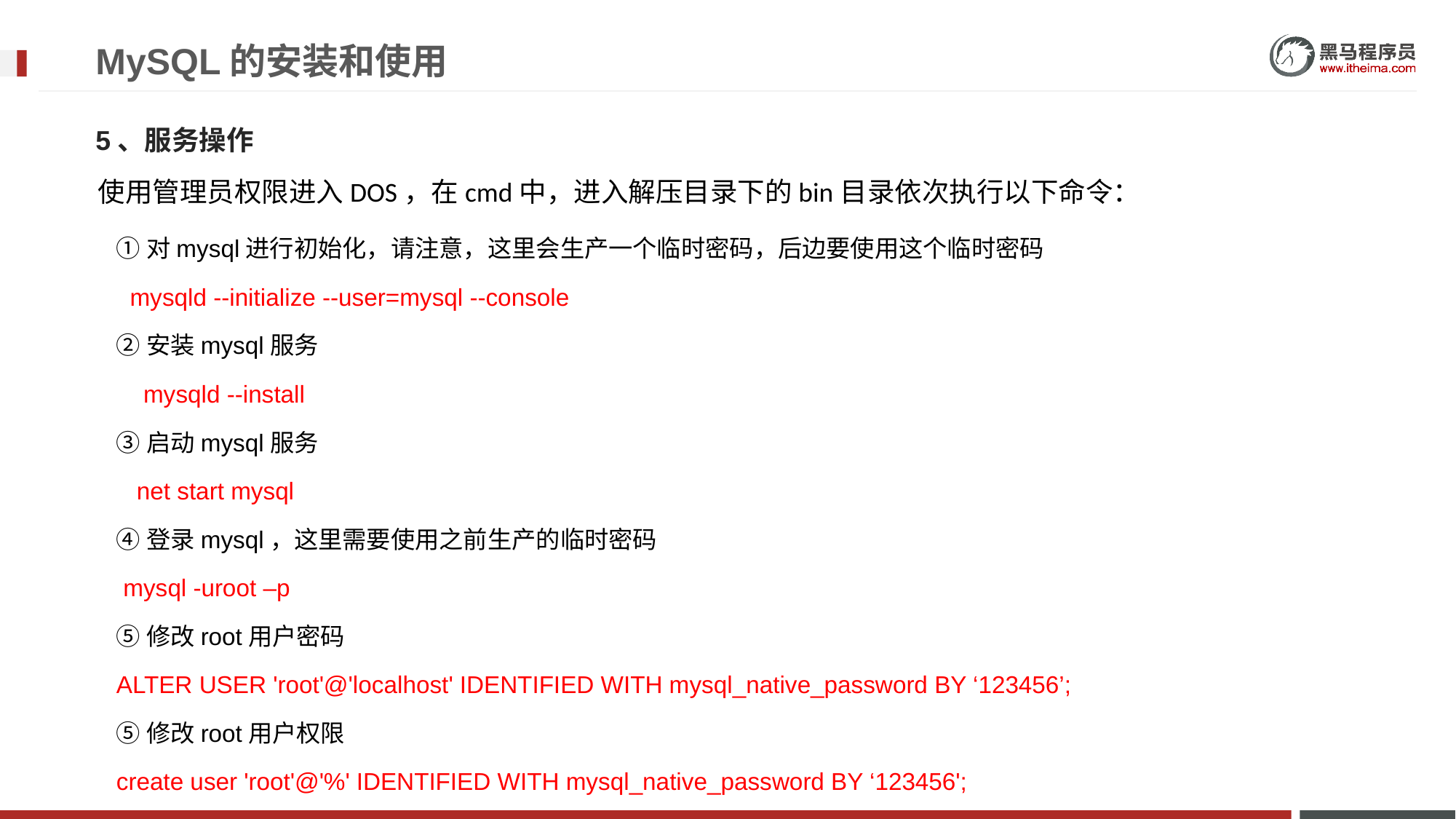

# MySQL的安装和使用
5、服务操作
使用管理员权限进入DOS，在cmd中，进入解压目录下的bin目录依次执行以下命令：
①对mysql进行初始化，请注意，这里会生产一个临时密码，后边要使用这个临时密码
  mysqld --initialize --user=mysql --console
②安装mysql服务
    mysqld --install
③启动mysql服务
   net start mysql
④登录mysql，这里需要使用之前生产的临时密码
 mysql -uroot –p
⑤修改root用户密码
ALTER USER 'root'@'localhost' IDENTIFIED WITH mysql_native_password BY ‘123456’;
⑤修改root用户权限
create user 'root'@'%' IDENTIFIED WITH mysql_native_password BY ‘123456';